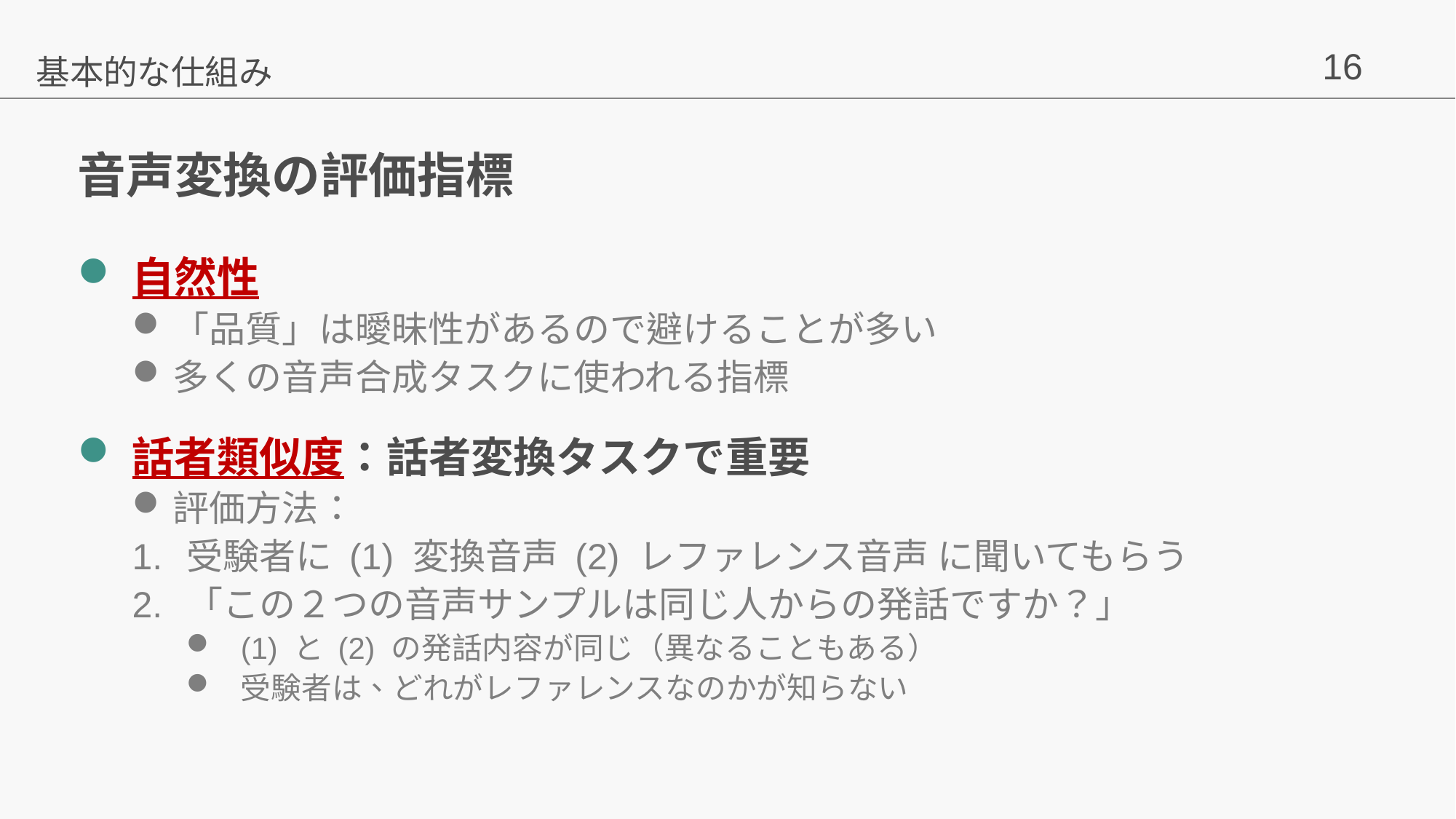

基本的な仕組み
# 音声変換の評価指標
自然性
「品質」は曖昧性があるので避けることが多い
多くの音声合成タスクに使われる指標
話者類似度：話者変換タスクで重要
評価方法：
受験者に (1) 変換音声 (2) レファレンス音声 に聞いてもらう
「この２つの音声サンプルは同じ人からの発話ですか？」
(1) と (2) の発話内容が同じ（異なることもある）
受験者は、どれがレファレンスなのかが知らない